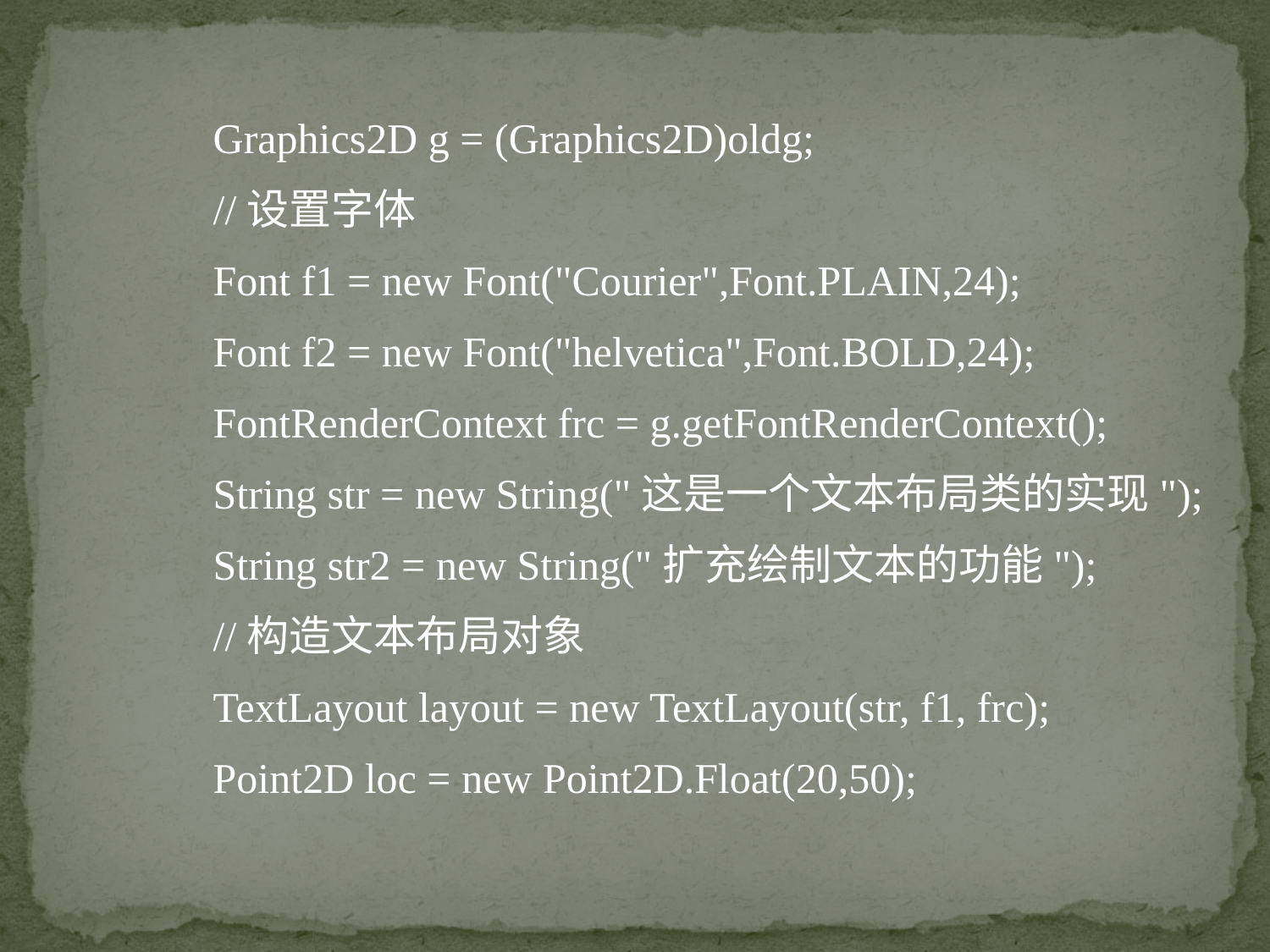

Graphics2D g = (Graphics2D)oldg;
	//设置字体
	Font f1 = new Font("Courier",Font.PLAIN,24);
	Font f2 = new Font("helvetica",Font.BOLD,24);
	FontRenderContext frc = g.getFontRenderContext();
	String str = new String("这是一个文本布局类的实现");
	String str2 = new String("扩充绘制文本的功能");
	//构造文本布局对象
	TextLayout layout = new TextLayout(str, f1, frc);
	Point2D loc = new Point2D.Float(20,50);